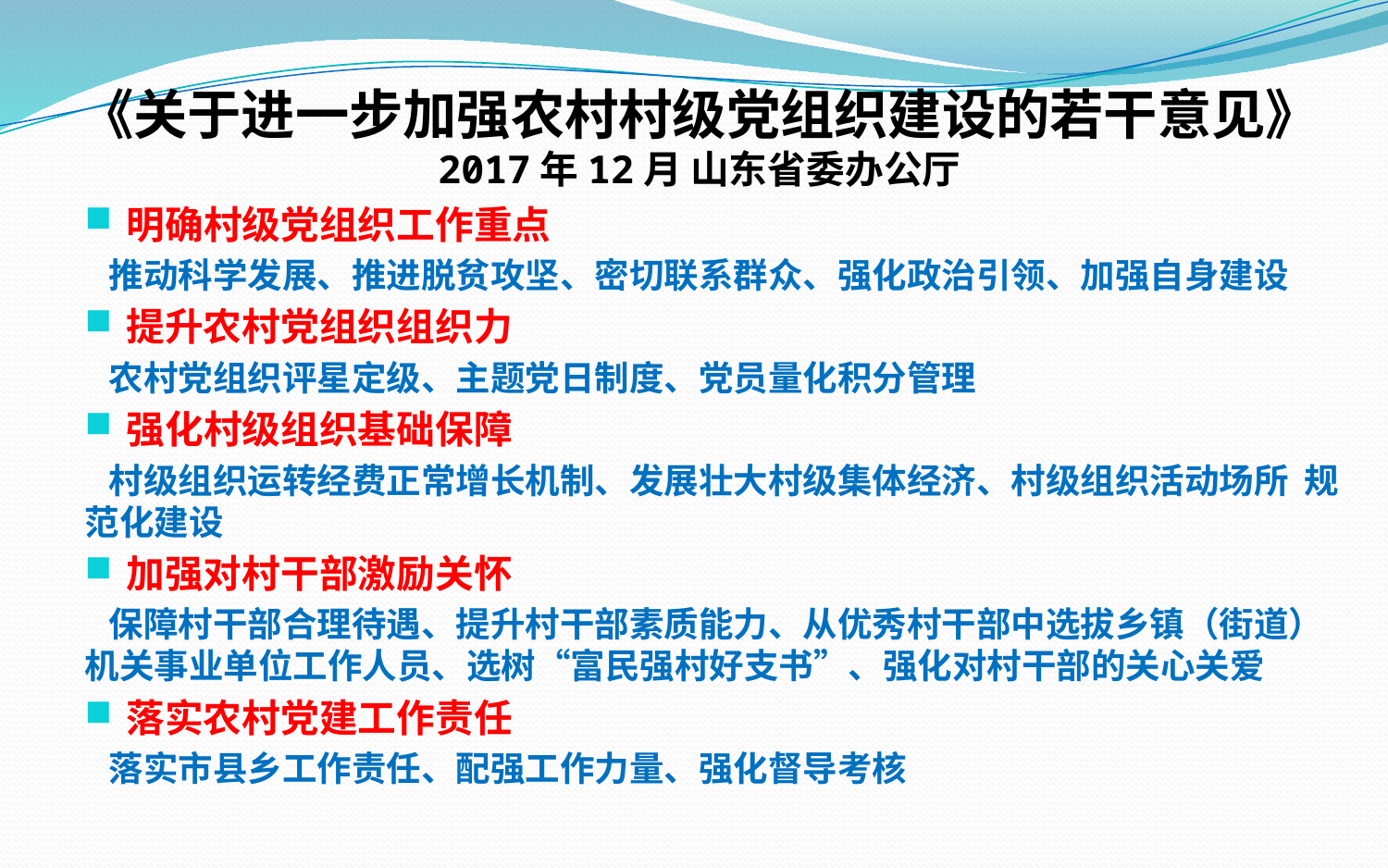

# 《关于进一步加强农村村级党组织建设的若干意见》 2017年12月 山东省委办公厅
明确村级党组织工作重点
  推动科学发展、推进脱贫攻坚、密切联系群众、强化政治引领、加强自身建设
提升农村党组织组织力
  农村党组织评星定级、主题党日制度、党员量化积分管理
强化村级组织基础保障
  村级组织运转经费正常增长机制、发展壮大村级集体经济、村级组织活动场所  规范化建设
加强对村干部激励关怀
  保障村干部合理待遇、提升村干部素质能力、从优秀村干部中选拔乡镇（街道）机关事业单位工作人员、选树“富民强村好支书”、强化对村干部的关心关爱
落实农村党建工作责任
  落实市县乡工作责任、配强工作力量、强化督导考核